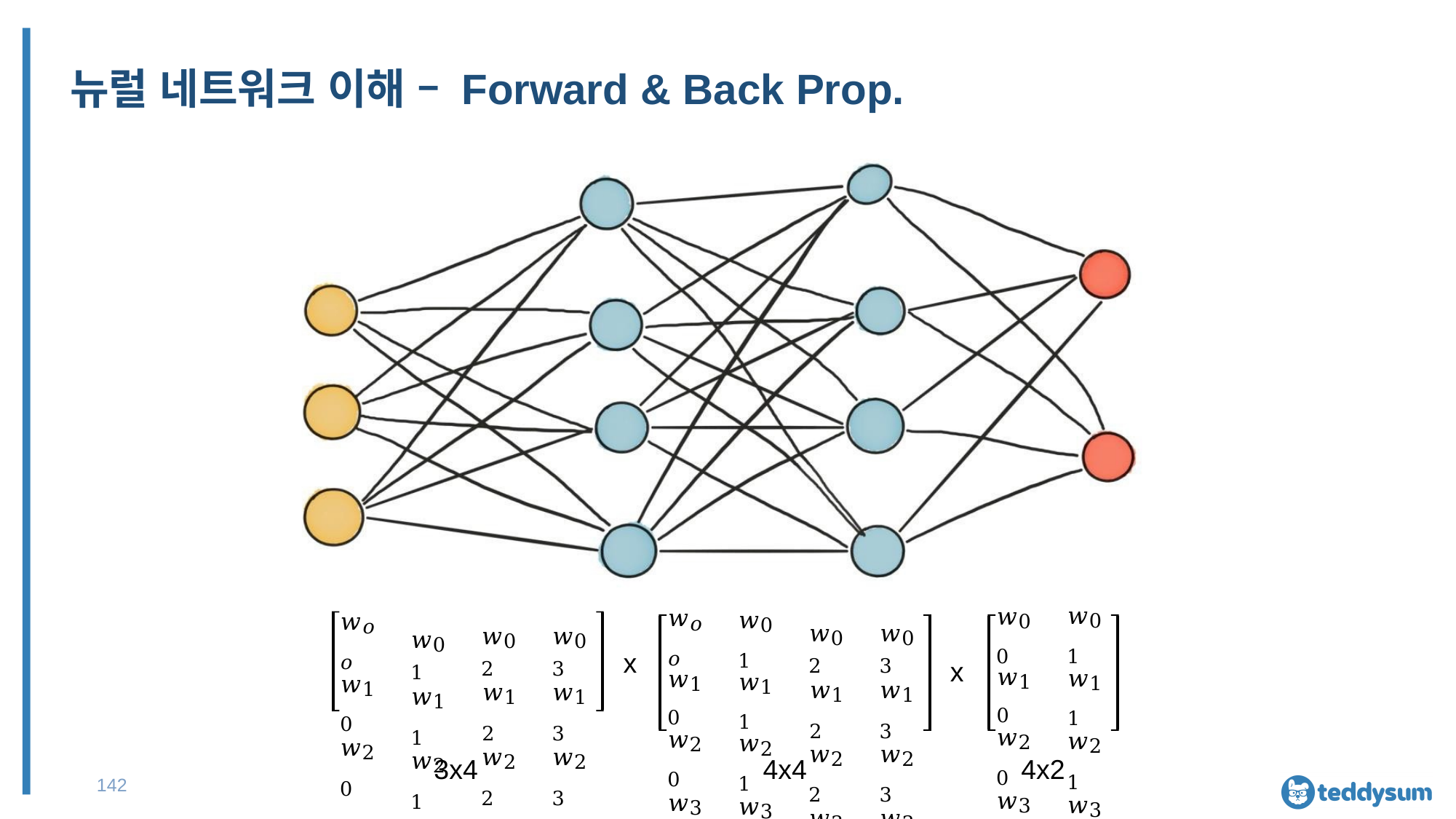

# 뉴럴 네트워크 이해 – Forward & Back Prop.

𝑤02
𝑤12
𝑤22
𝑤32
𝑤03
𝑤13
𝑤23
𝑤33
𝑤01
𝑤11
𝑤21
𝑤31
𝑤00
𝑤10
𝑤20
𝑤30
𝑤02
𝑤12
𝑤22
𝑤03
𝑤13
𝑤23
𝑤𝑜𝑜
𝑤10
𝑤20
𝑤30
𝑤01
𝑤11
𝑤21
𝑤31
𝑤𝑜𝑜
𝑤10
𝑤20
𝑤01
𝑤11
𝑤21

x
x

3x4
4x4
4x2
142